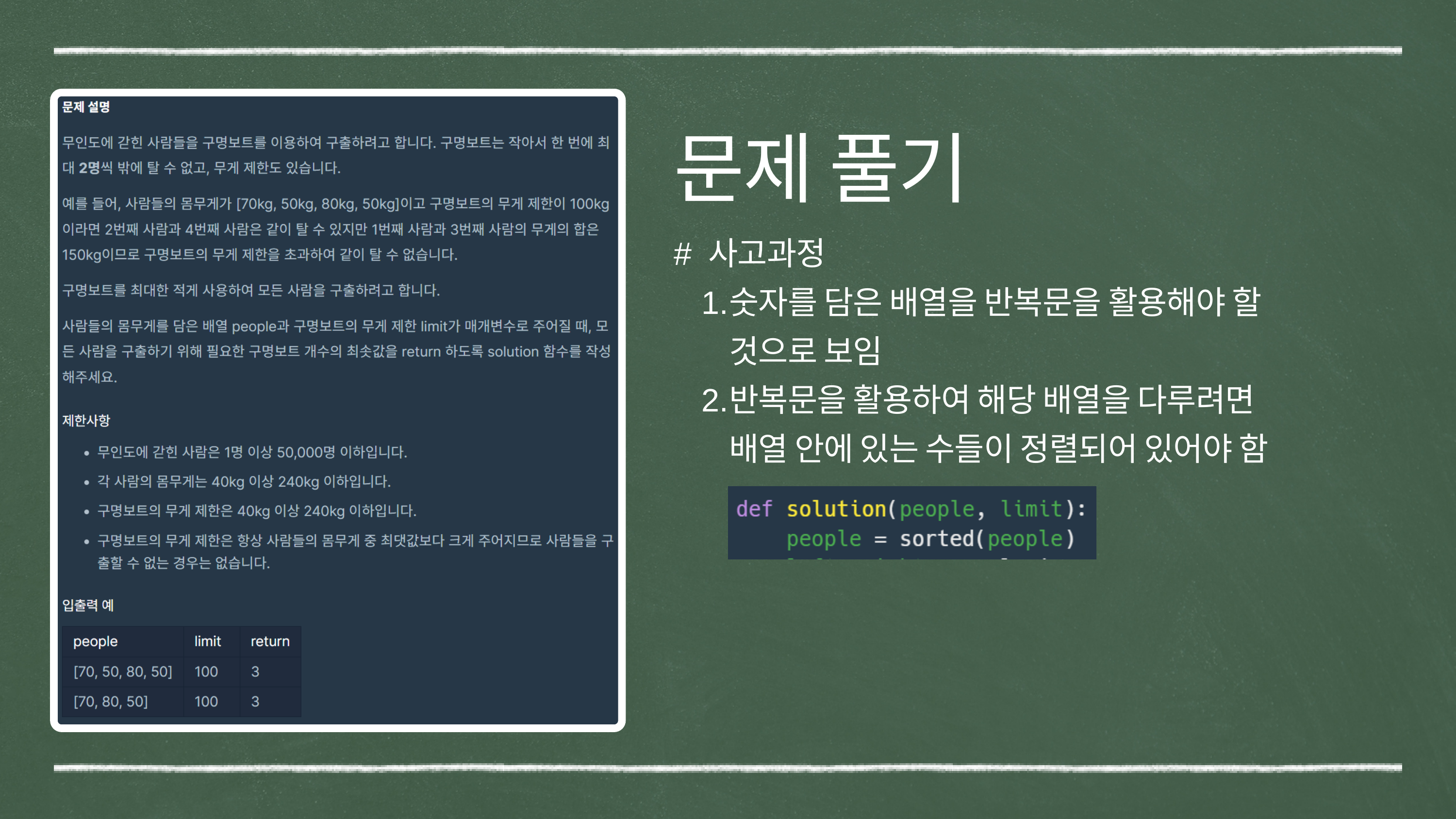

문제 풀기
# 사고과정
숫자를 담은 배열을 반복문을 활용해야 할 것으로 보임
반복문을 활용하여 해당 배열을 다루려면 배열 안에 있는 수들이 정렬되어 있어야 함